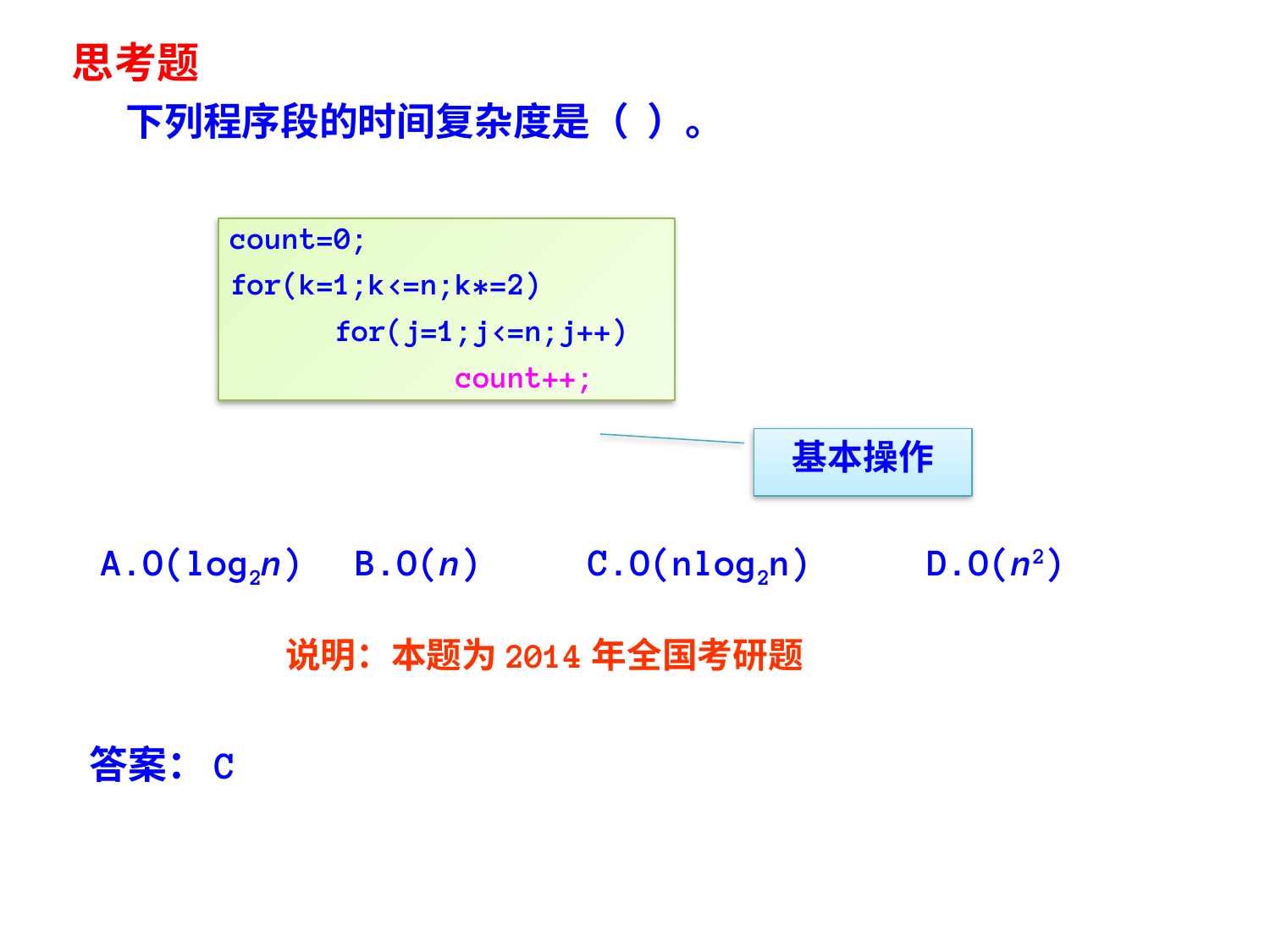

思考题
     下列程序段的时间复杂度是（  ）。
count=0;
for(k=1;k<=n;k*=2)
      for(j=1;j<=n;j++)
             count++;
基本操作
A.O(log2n)	B.O(n)     C.O(nlog2n)	   D.O(n2)
说明：本题为2014年全国考研题
答案：C